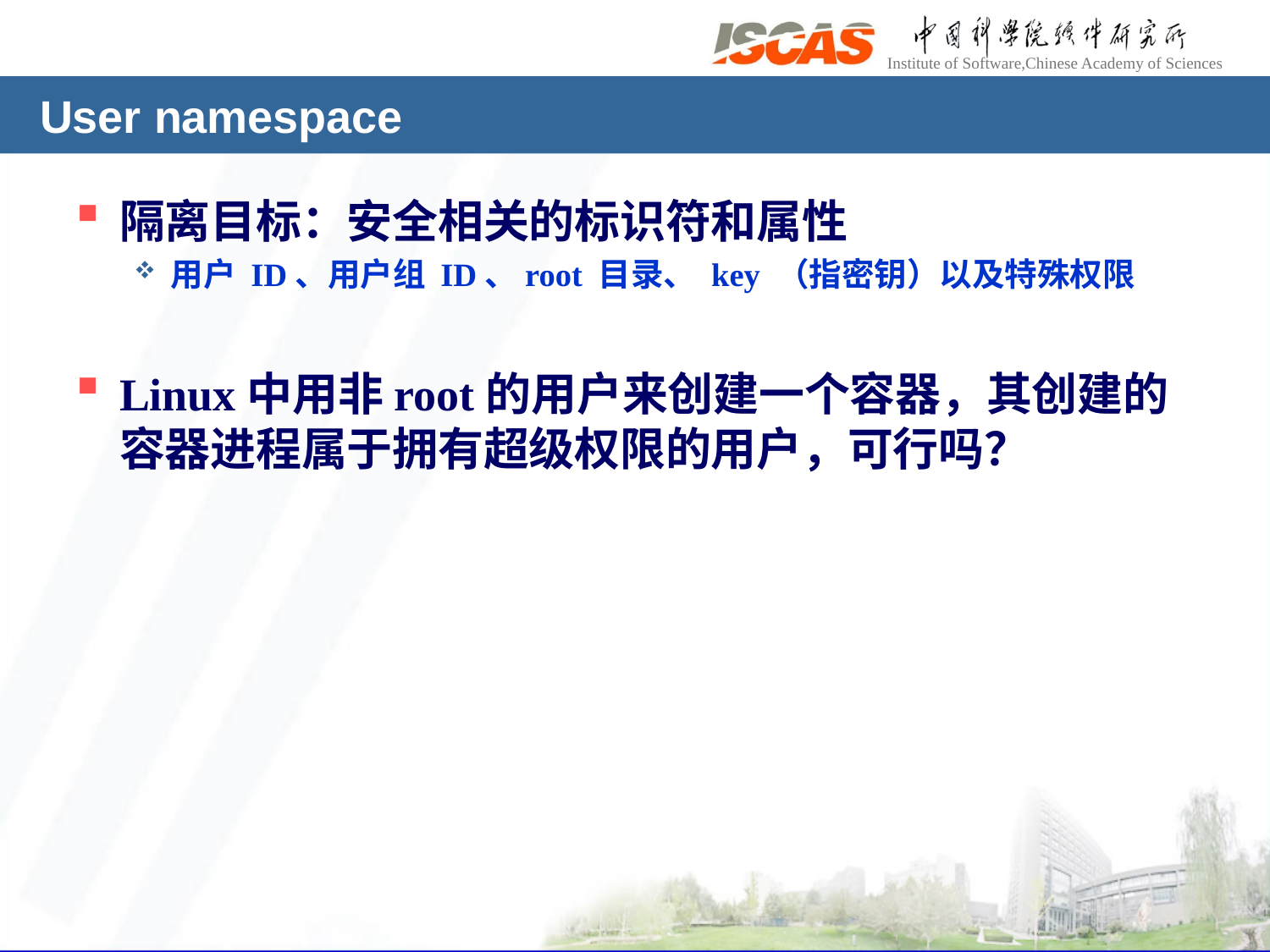

# User namespace
隔离目标：安全相关的标识符和属性
用户 ID、用户组 ID、root 目录、 key （指密钥）以及特殊权限

Linux中用非root的用户来创建一个容器，其创建的容器进程属于拥有超级权限的用户，可行吗？